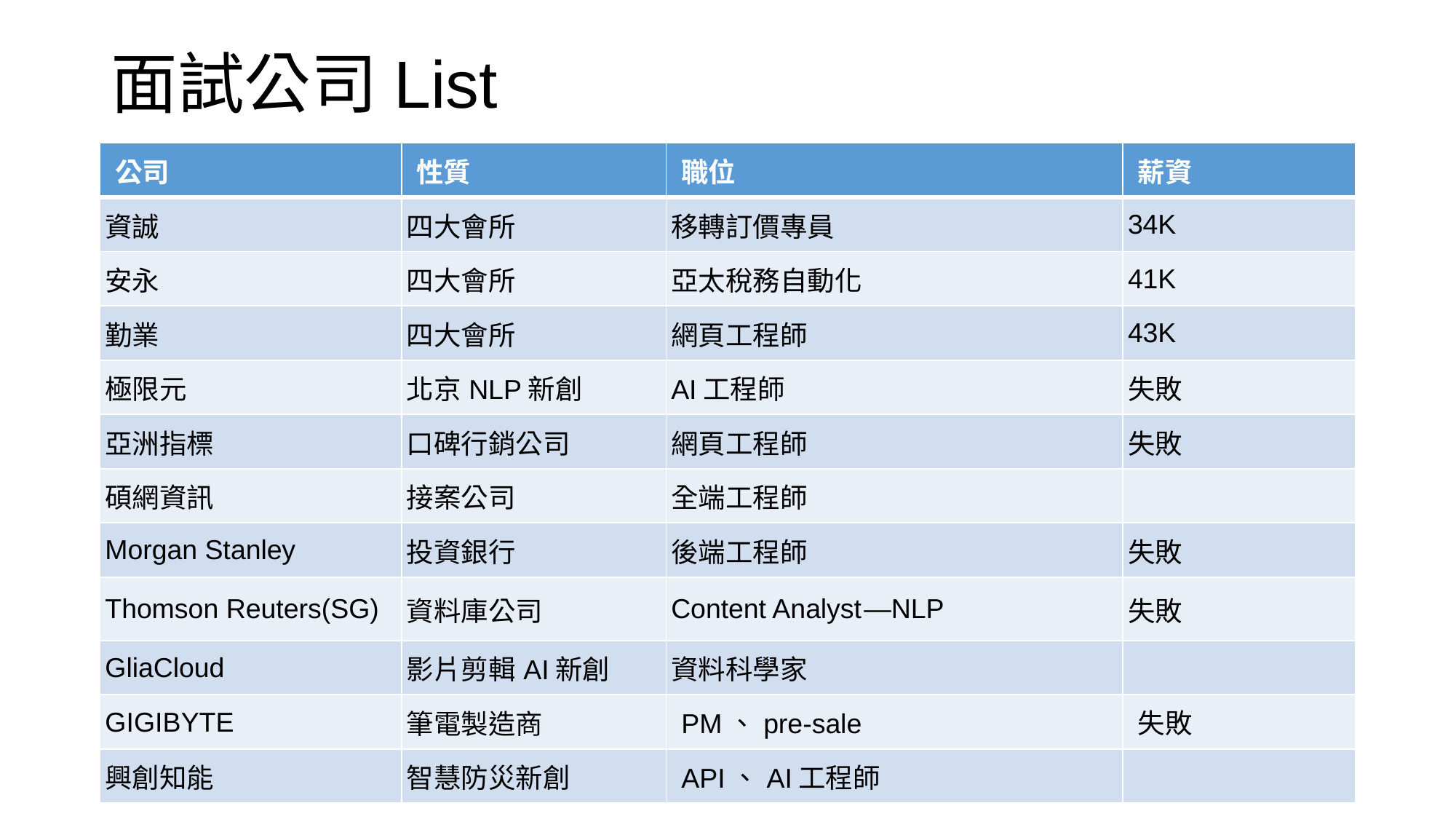

# 面試公司List
| 公司 | 性質 | 職位 | 薪資 |
| --- | --- | --- | --- |
| 資誠 | 四大會所 | 移轉訂價專員 | 34K |
| 安永 | 四大會所 | 亞太稅務自動化 | 41K |
| 勤業 | 四大會所 | 網頁工程師 | 43K |
| 極限元 | 北京NLP新創 | AI工程師 | 失敗 |
| 亞洲指標 | 口碑行銷公司 | 網頁工程師 | 失敗 |
| 碩網資訊 | 接案公司 | 全端工程師 |  |
| Morgan Stanley | 投資銀行 | 後端工程師 | 失敗 |
| Thomson Reuters(SG) | 資料庫公司 | Content Analyst —NLP | 失敗 |
| GliaCloud | 影片剪輯AI新創 | 資料科學家 |  |
| GIGIBYTE | 筆電製造商 | PM、pre-sale | 失敗 |
| 興創知能 | 智慧防災新創 | API、AI工程師 |  |